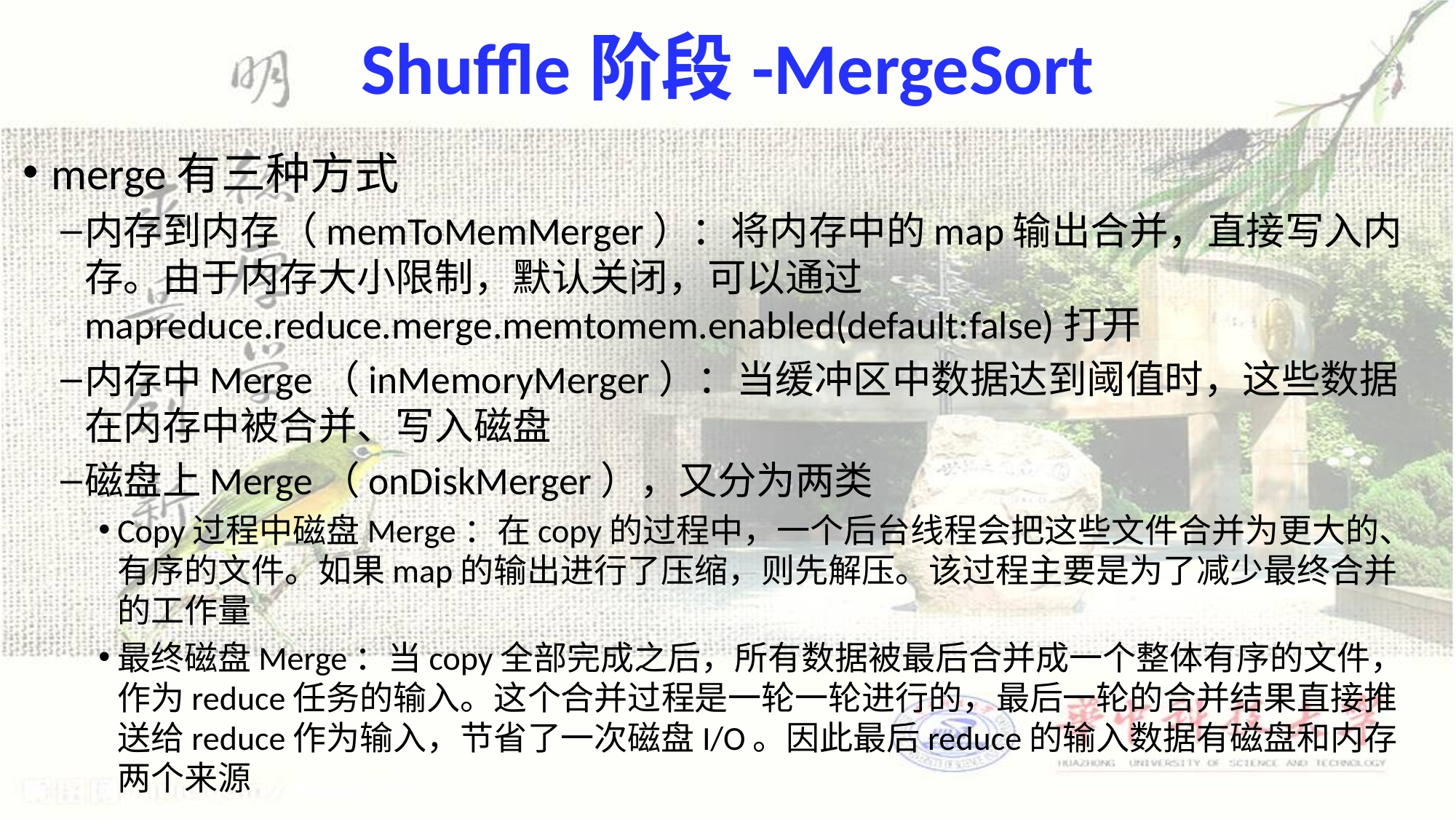

# Shuffle阶段-MergeSort
merge有三种方式
内存到内存（memToMemMerger）：将内存中的map输出合并，直接写入内存。由于内存大小限制，默认关闭，可以通过mapreduce.reduce.merge.memtomem.enabled(default:false)打开
内存中Merge（inMemoryMerger）：当缓冲区中数据达到阈值时，这些数据在内存中被合并、写入磁盘
磁盘上Merge（onDiskMerger），又分为两类
Copy过程中磁盘Merge：在copy的过程中，一个后台线程会把这些文件合并为更大的、有序的文件。如果map的输出进行了压缩，则先解压。该过程主要是为了减少最终合并的工作量
最终磁盘Merge：当copy全部完成之后，所有数据被最后合并成一个整体有序的文件，作为reduce任务的输入。这个合并过程是一轮一轮进行的，最后一轮的合并结果直接推送给reduce作为输入，节省了一次磁盘I/O。因此最后reduce的输入数据有磁盘和内存两个来源